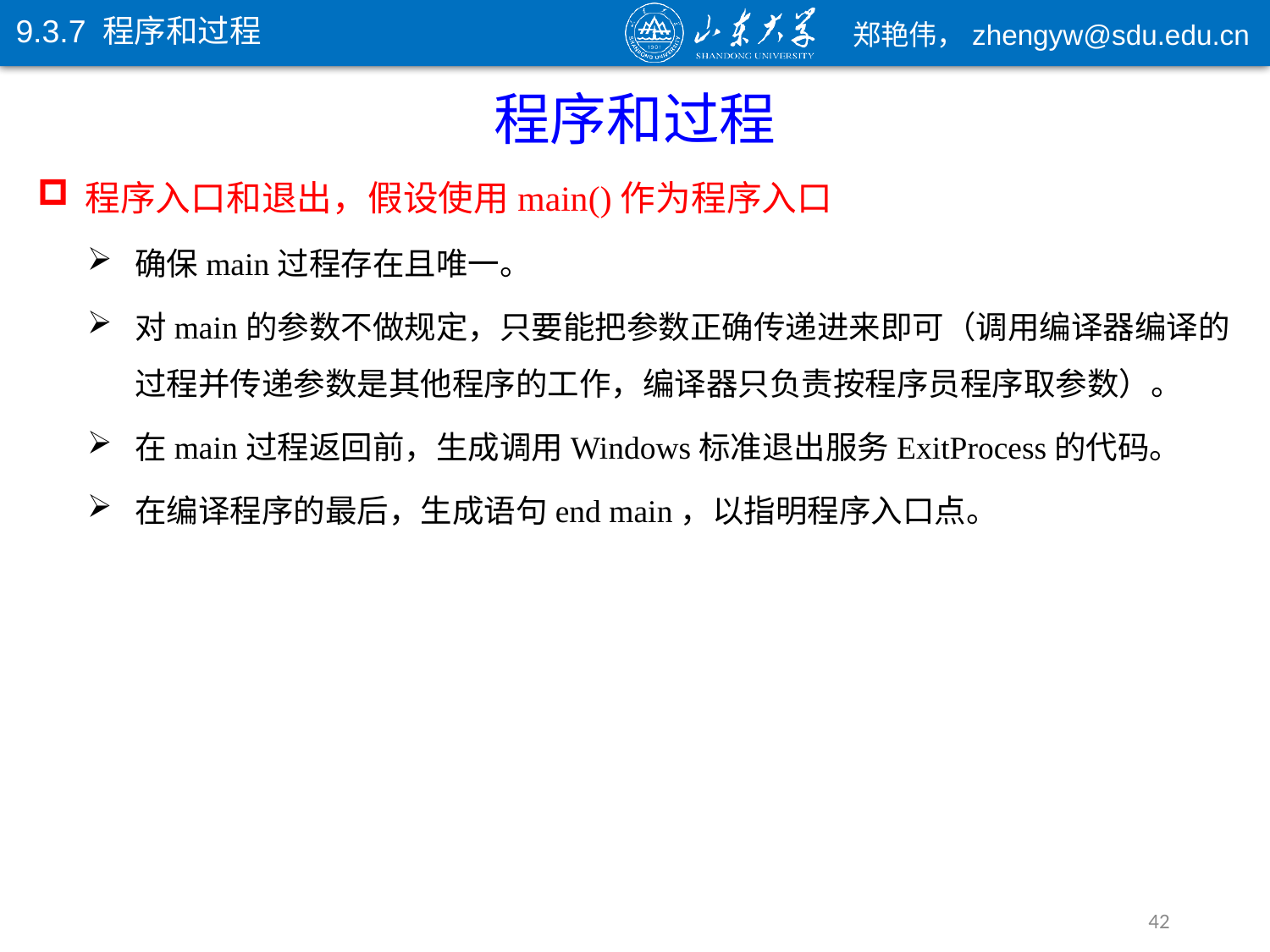

9.3.7 程序和过程
程序和过程
程序入口和退出，假设使用main()作为程序入口
确保main过程存在且唯一。
对main的参数不做规定，只要能把参数正确传递进来即可（调用编译器编译的过程并传递参数是其他程序的工作，编译器只负责按程序员程序取参数）。
在main过程返回前，生成调用Windows标准退出服务ExitProcess的代码。
在编译程序的最后，生成语句end main，以指明程序入口点。
42